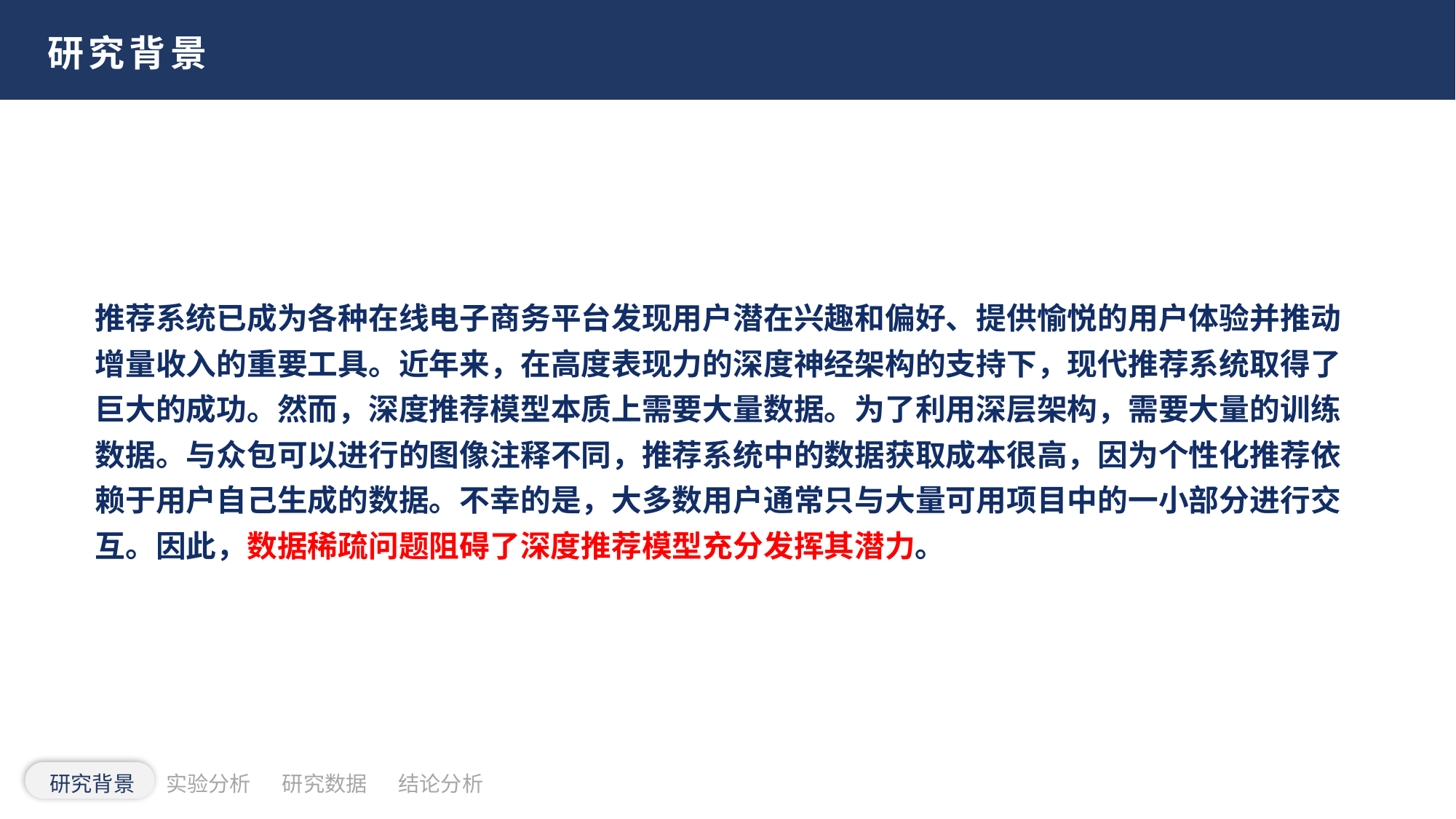

研究背景
推荐系统已成为各种在线电子商务平台发现用户潜在兴趣和偏好、提供愉悦的用户体验并推动增量收入的重要工具。近年来，在高度表现力的深度神经架构的支持下，现代推荐系统取得了巨大的成功。然而，深度推荐模型本质上需要大量数据。为了利用深层架构，需要大量的训练数据。与众包可以进行的图像注释不同，推荐系统中的数据获取成本很高，因为个性化推荐依赖于用户自己生成的数据。不幸的是，大多数用户通常只与大量可用项目中的一小部分进行交互。因此，数据稀疏问题阻碍了深度推荐模型充分发挥其潜力。
研究背景
实验分析
研究数据
结论分析